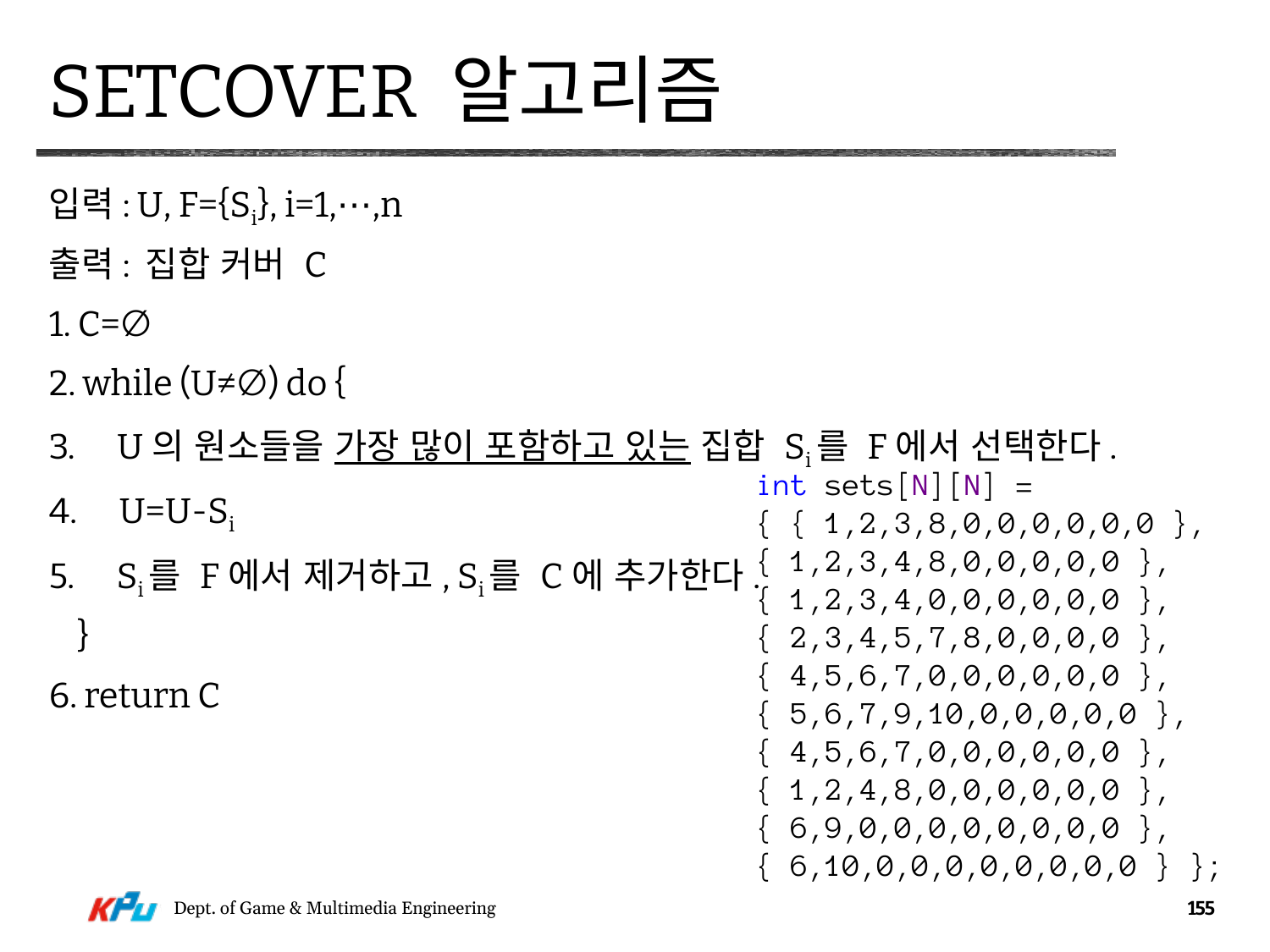

# SetCover 알고리즘
입력: U, F={Si}, i=1,⋯,n
출력: 집합 커버 C
1. C=∅
2. while (U≠∅) do {
3.      U의 원소들을 가장 많이 포함하고 있는 집합 Si를 F에서 선택한다.
4.      U=U-Si
5.      Si를 F에서 제거하고, Si를 C에 추가한다.
    }
6. return C

int sets[N][N] =
{ { 1,2,3,8,0,0,0,0,0,0 },
{ 1,2,3,4,8,0,0,0,0,0 },
{ 1,2,3,4,0,0,0,0,0,0 },
{ 2,3,4,5,7,8,0,0,0,0 },
{ 4,5,6,7,0,0,0,0,0,0 },
{ 5,6,7,9,10,0,0,0,0,0 },
{ 4,5,6,7,0,0,0,0,0,0 },
{ 1,2,4,8,0,0,0,0,0,0 },
{ 6,9,0,0,0,0,0,0,0,0 },
{ 6,10,0,0,0,0,0,0,0,0 } };
Dept. of Game & Multimedia Engineering
155